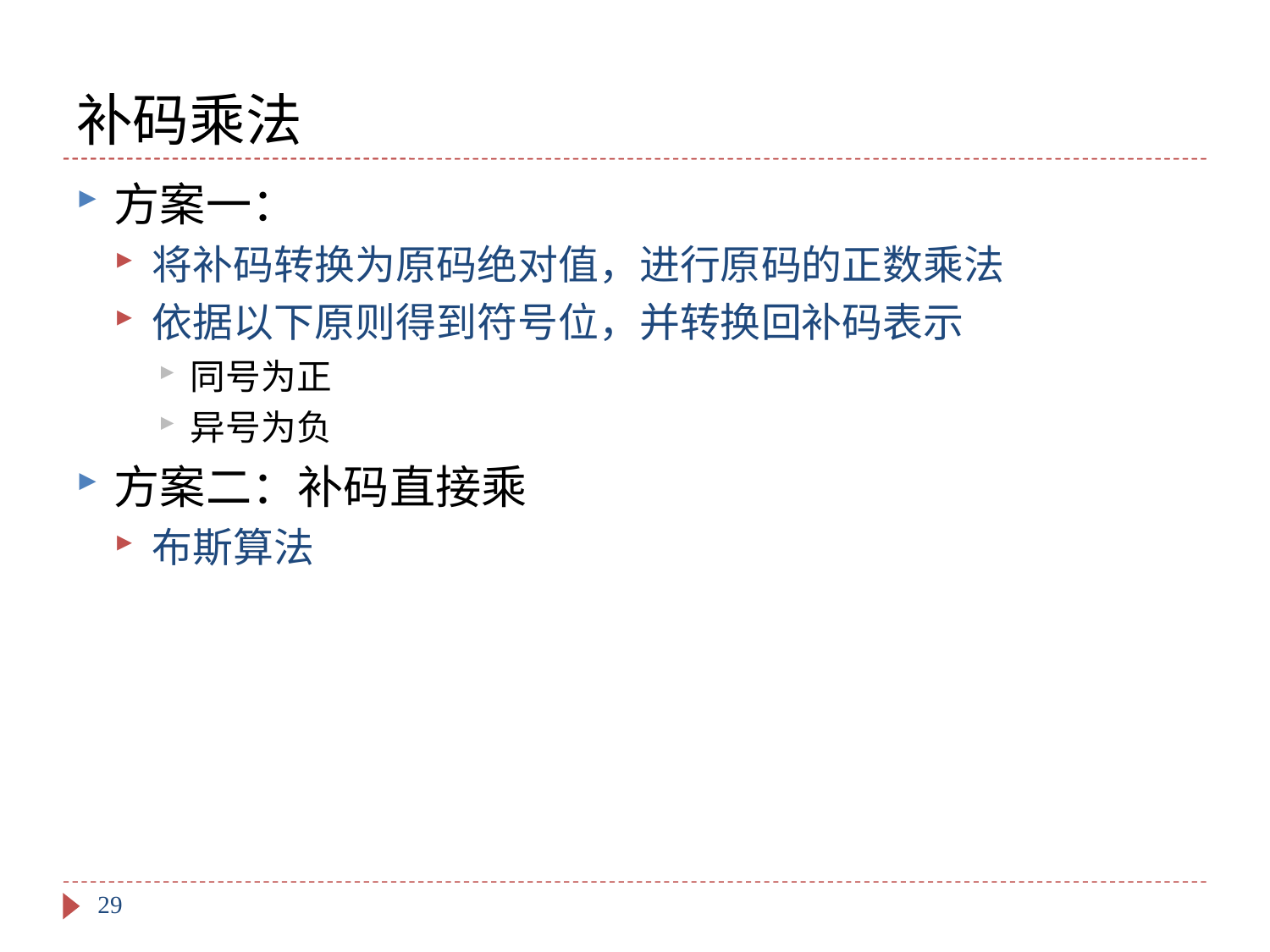

# 补码乘法
方案一：
将补码转换为原码绝对值，进行原码的正数乘法
依据以下原则得到符号位，并转换回补码表示
同号为正
异号为负
方案二：补码直接乘
布斯算法
29